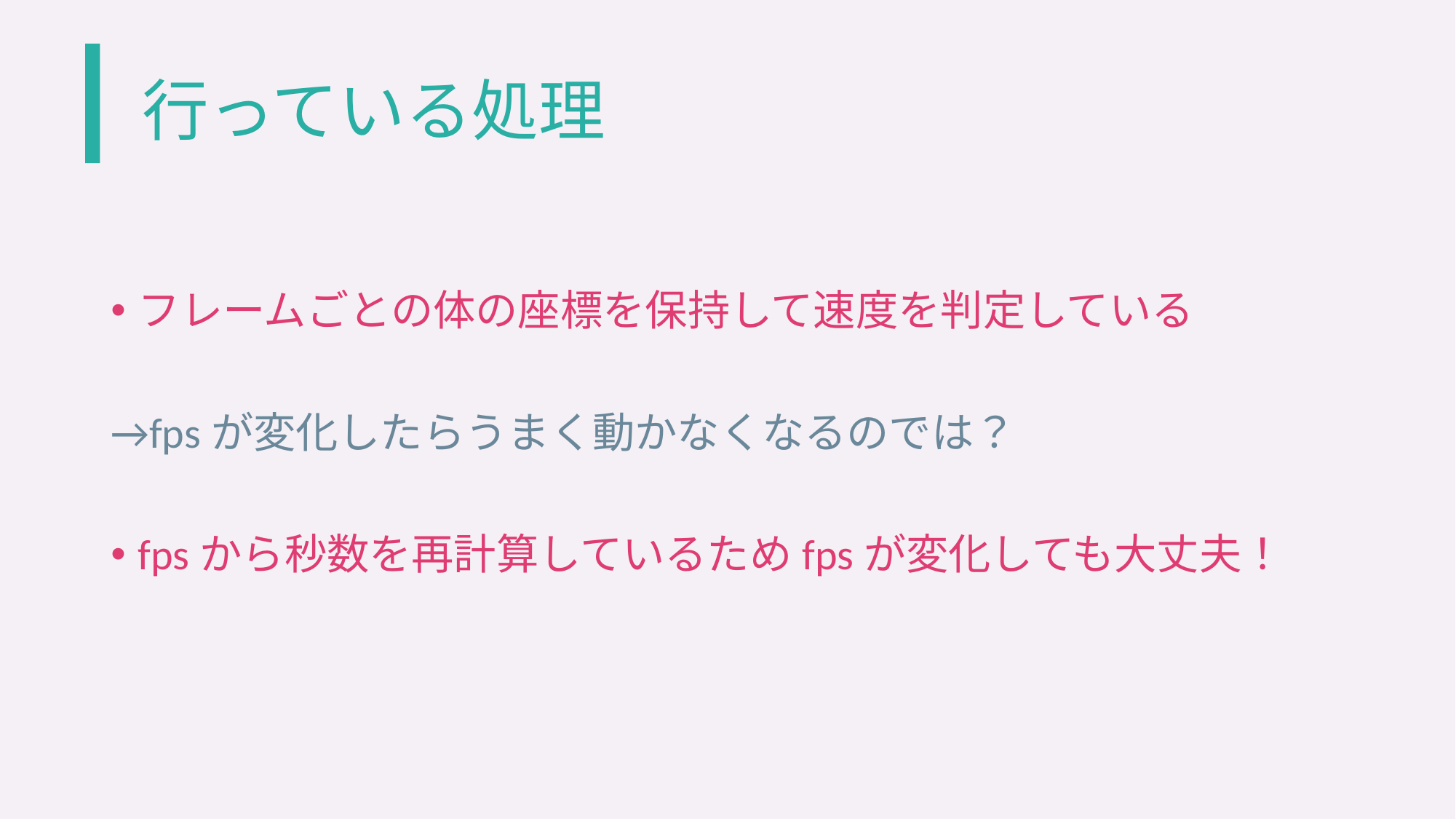

# 行っている処理

フレームごとの体の座標を保持して速度を判定している

→fpsが変化したらうまく動かなくなるのでは？

fpsから秒数を再計算しているためfpsが変化しても大丈夫！